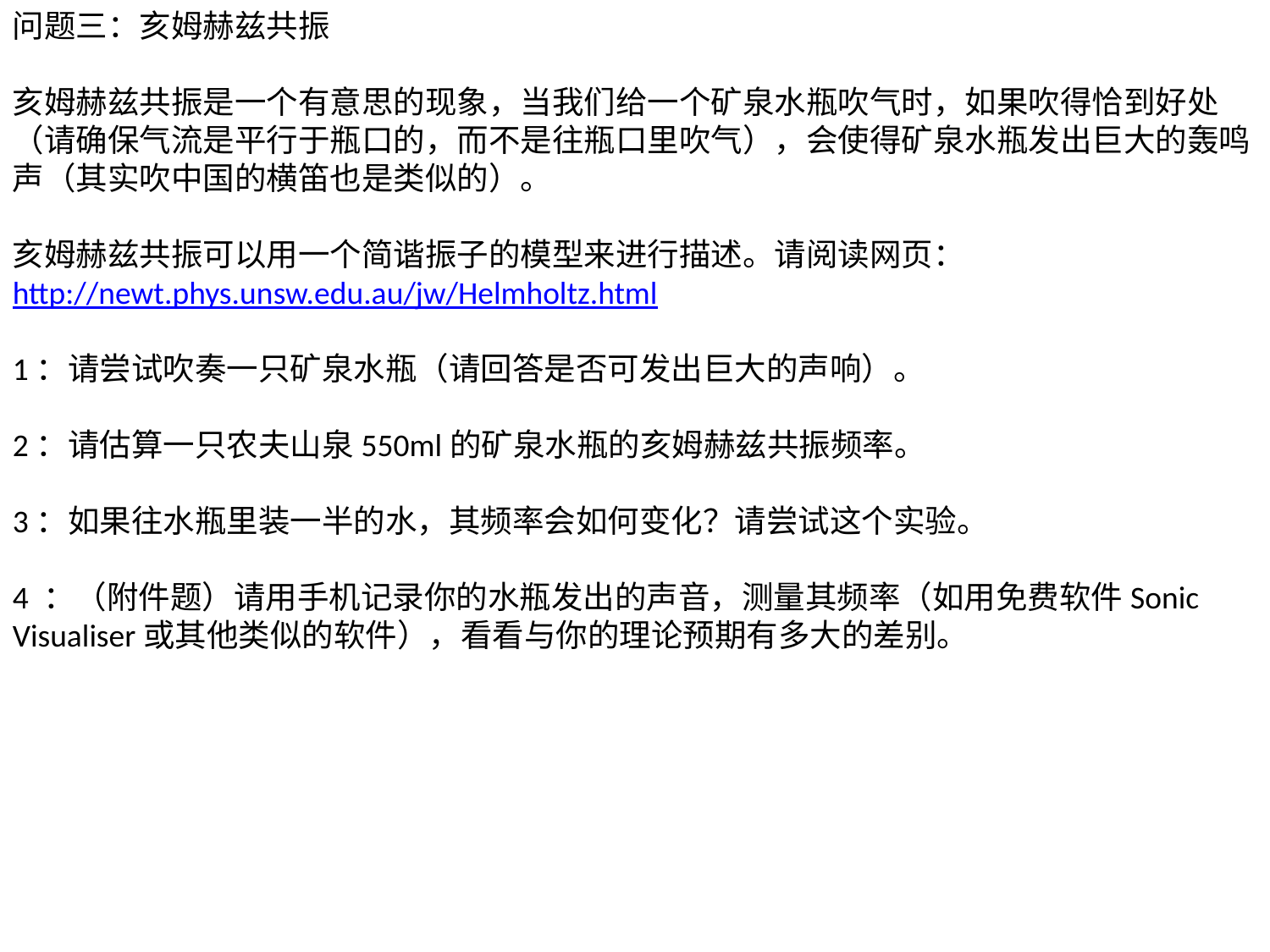

问题三：亥姆赫兹共振

亥姆赫兹共振是一个有意思的现象，当我们给一个矿泉水瓶吹气时，如果吹得恰到好处（请确保气流是平行于瓶口的，而不是往瓶口里吹气），会使得矿泉水瓶发出巨大的轰鸣声（其实吹中国的横笛也是类似的）。

亥姆赫兹共振可以用一个简谐振子的模型来进行描述。请阅读网页：
http://newt.phys.unsw.edu.au/jw/Helmholtz.html

1：请尝试吹奏一只矿泉水瓶（请回答是否可发出巨大的声响）。

2：请估算一只农夫山泉550ml的矿泉水瓶的亥姆赫兹共振频率。

3：如果往水瓶里装一半的水，其频率会如何变化？请尝试这个实验。

4 ：（附件题）请用手机记录你的水瓶发出的声音，测量其频率（如用免费软件Sonic Visualiser或其他类似的软件），看看与你的理论预期有多大的差别。